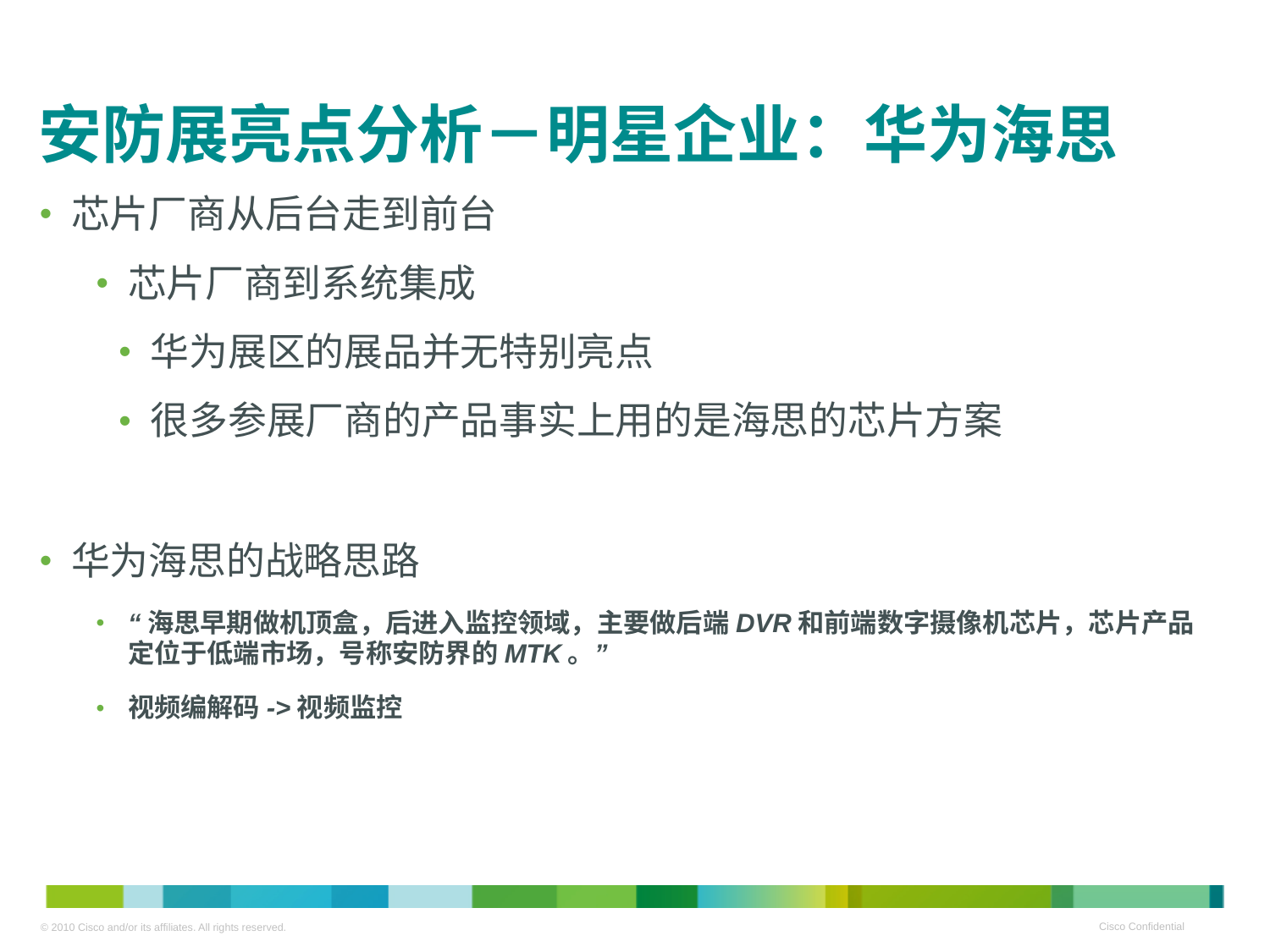

# 安防展亮点分析－明星企业：华为海思
芯片厂商从后台走到前台
芯片厂商到系统集成
华为展区的展品并无特别亮点
很多参展厂商的产品事实上用的是海思的芯片方案

华为海思的战略思路
“海思早期做机顶盒，后进入监控领域，主要做后端DVR和前端数字摄像机芯片，芯片产品定位于低端市场，号称安防界的MTK。”
视频编解码->视频监控
9